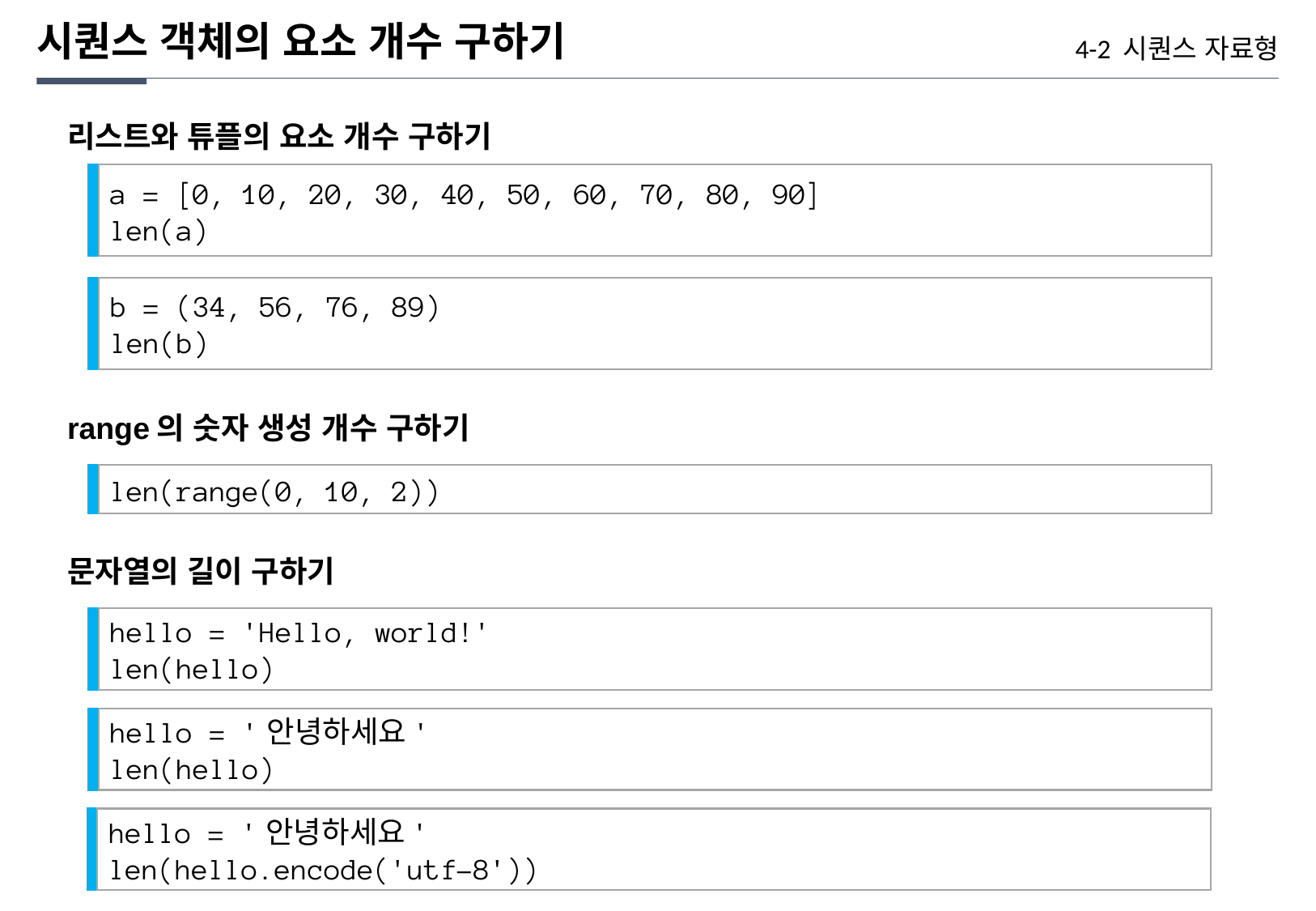

시퀀스 객체의 요소 개수 구하기
4-2 시퀀스 자료형
리스트와 튜플의 요소 개수 구하기

a = [0, 10, 20, 30, 40, 50, 60, 70, 80, 90]
len(a)

b = (34, 56, 76, 89)
len(b)
range의 숫자 생성 개수 구하기

len(range(0, 10, 2))
문자열의 길이 구하기

hello = 'Hello, world!'
len(hello)

hello = '안녕하세요'
len(hello)

hello = '안녕하세요'
len(hello.encode('utf-8'))